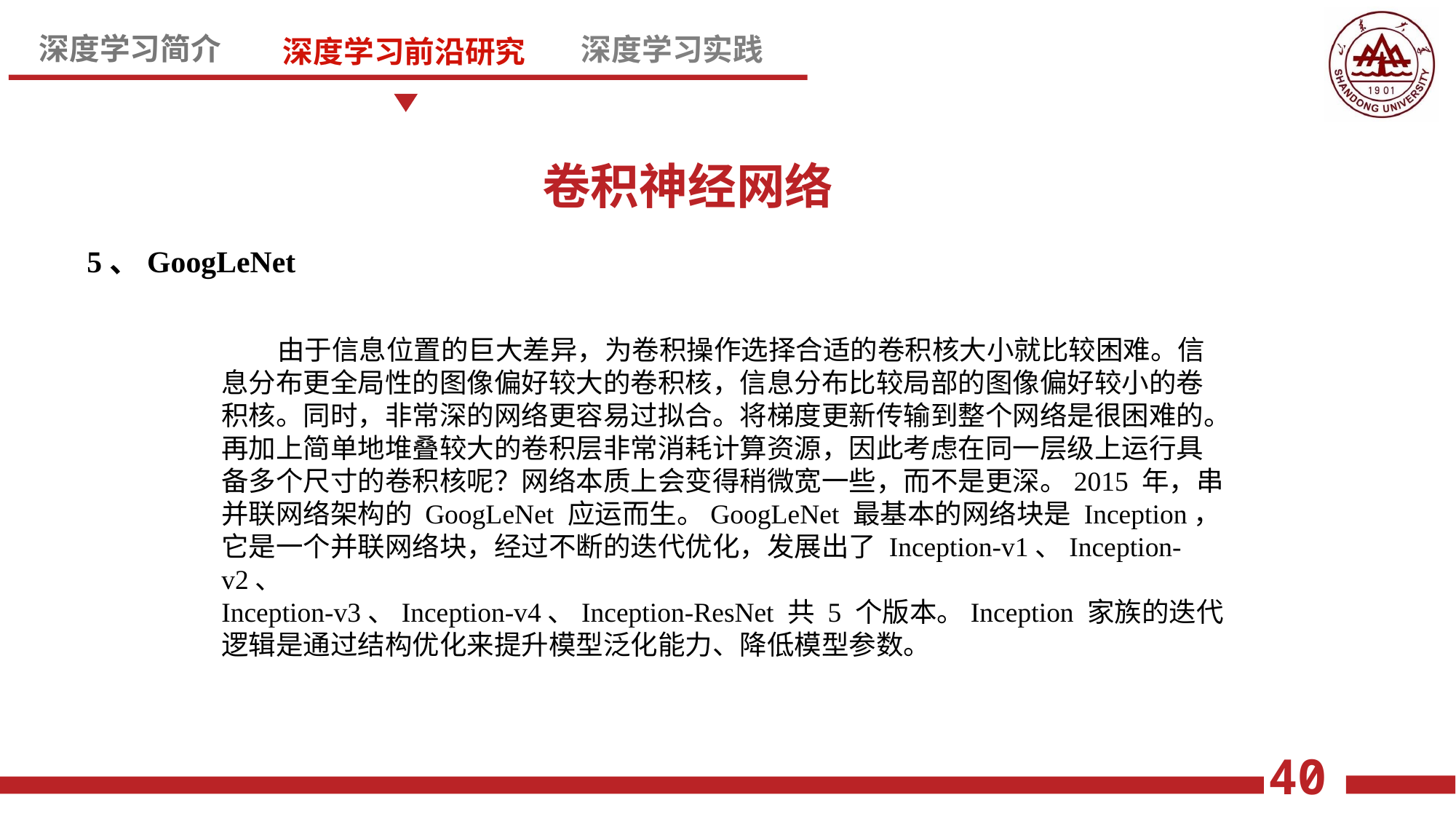

卷积神经网络
5、GoogLeNet
        由于信息位置的巨大差异，为卷积操作选择合适的卷积核大小就比较困难。信
息分布更全局性的图像偏好较大的卷积核，信息分布比较局部的图像偏好较小的卷
积核。同时，非常深的网络更容易过拟合。将梯度更新传输到整个网络是很困难的。
再加上简单地堆叠较大的卷积层非常消耗计算资源，因此考虑在同一层级上运行具
备多个尺寸的卷积核呢？网络本质上会变得稍微宽一些，而不是更深。2015 年，串
并联网络架构的 GoogLeNet 应运而生。GoogLeNet 最基本的网络块是 Inception，
它是一个并联网络块，经过不断的迭代优化，发展出了 Inception-v1、Inception-v2、
Inception-v3、Inception-v4、Inception-ResNet 共 5 个版本。Inception 家族的迭代
逻辑是通过结构优化来提升模型泛化能力、降低模型参数。